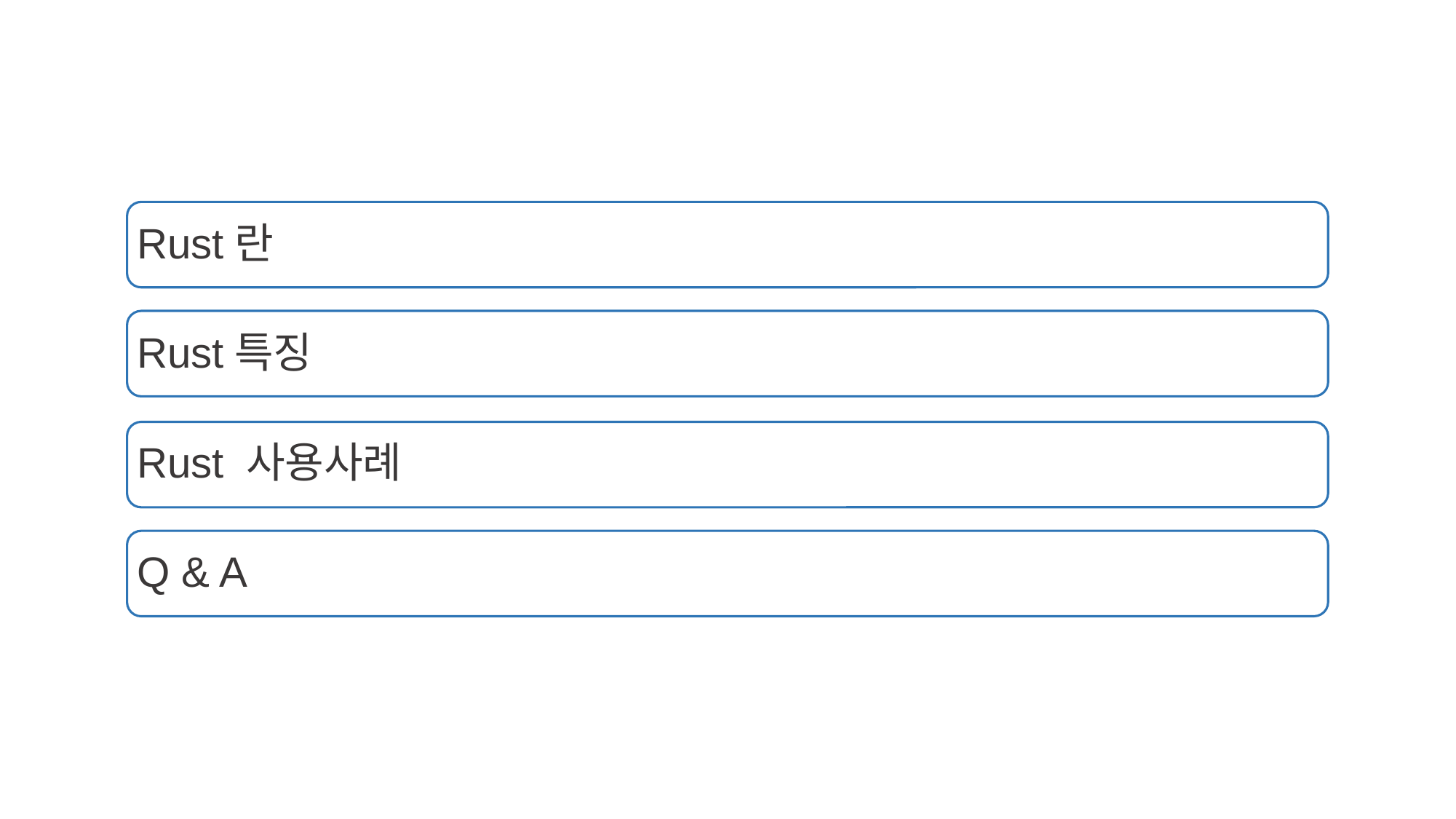

Rust란
Rust특징
Rust 사용사례
Q & A